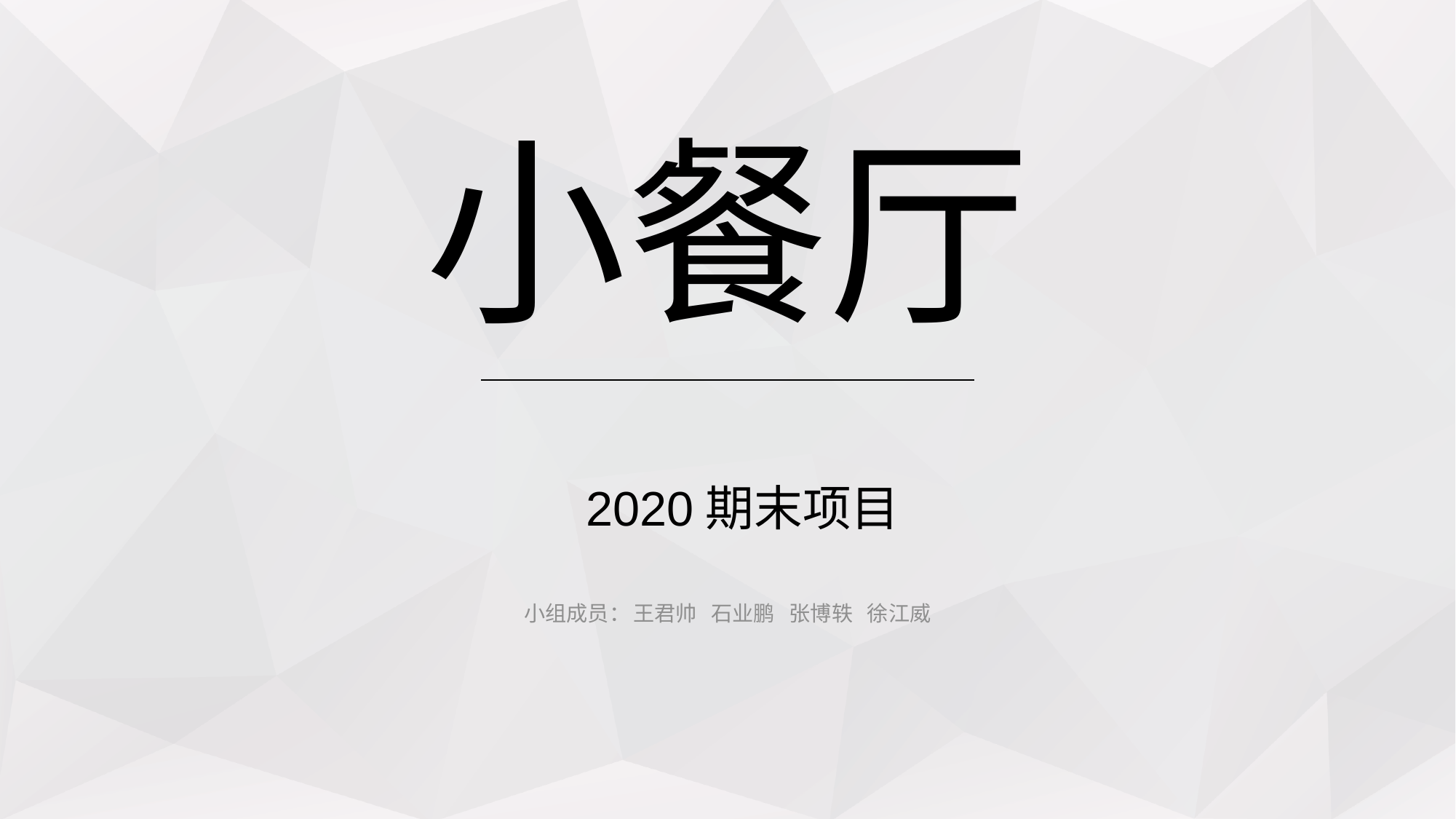

小餐厅
2020期末项目
小组成员：	王君帅   石业鹏   张博轶   徐江威